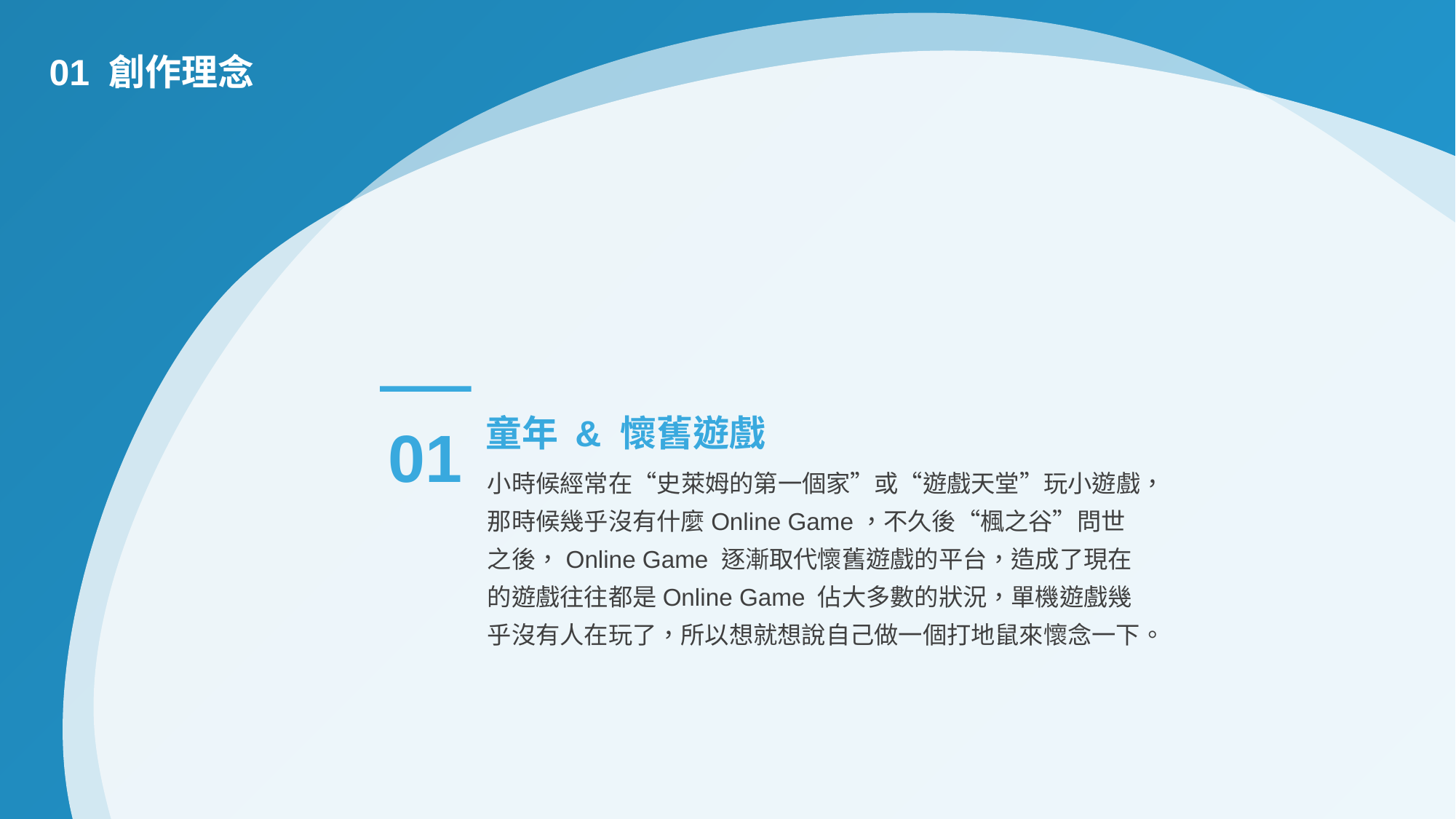

01 創作理念
01

童年 & 懷舊遊戲
小時候經常在“史萊姆的第一個家”或“遊戲天堂”玩小遊戲，那時候幾乎沒有什麼Online Game，不久後“楓之谷”問世之後，Online Game 逐漸取代懷舊遊戲的平台，造成了現在的遊戲往往都是Online Game 佔大多數的狀況，單機遊戲幾乎沒有人在玩了，所以想就想說自己做一個打地鼠來懷念一下。